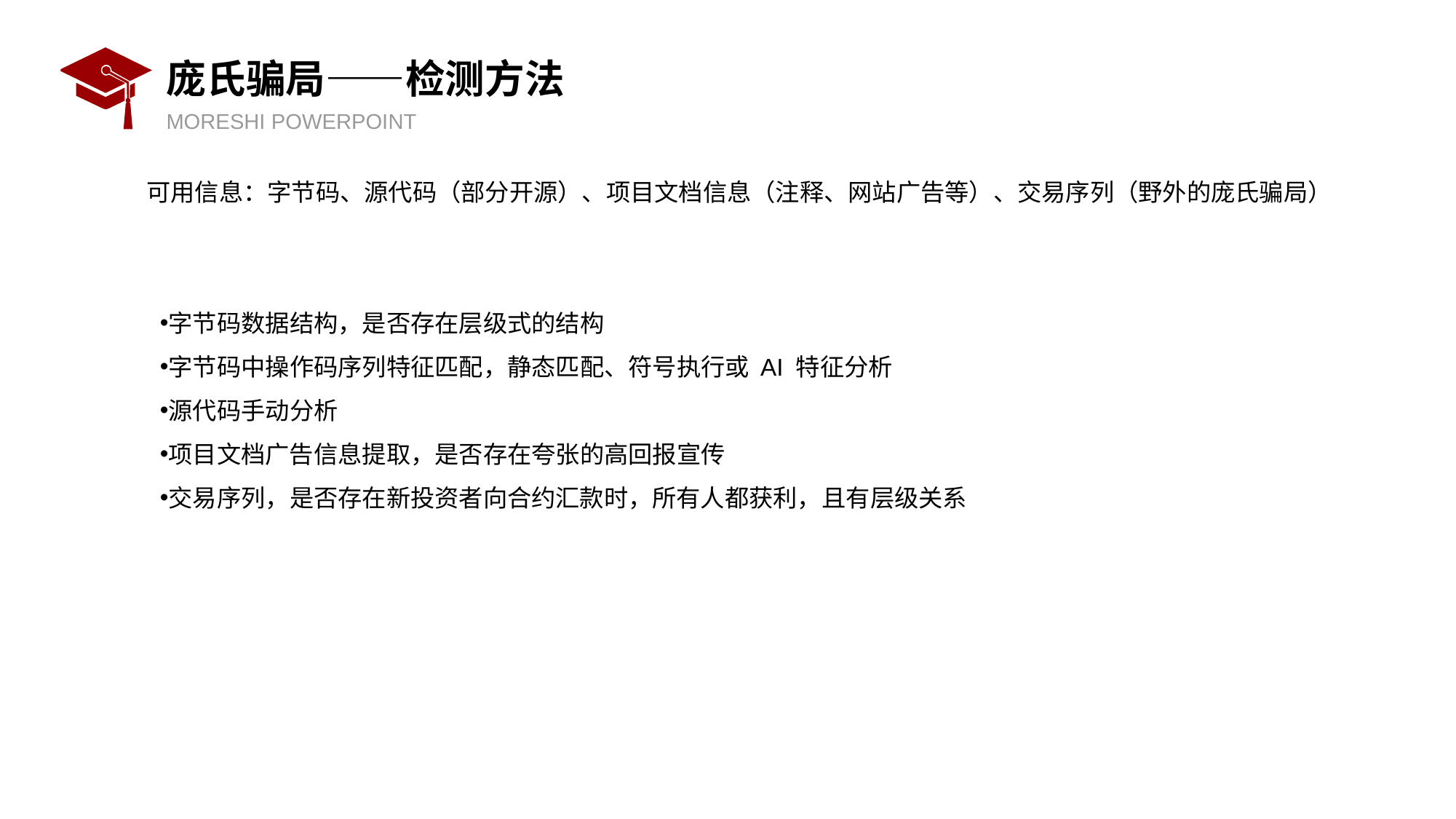

# 庞氏骗局——检测方法
可用信息：字节码、源代码（部分开源）、项目文档信息（注释、网站广告等）、交易序列（野外的庞氏骗局）

字节码数据结构，是否存在层级式的结构
字节码中操作码序列特征匹配，静态匹配、符号执行或 AI 特征分析
源代码手动分析
项目文档广告信息提取，是否存在夸张的高回报宣传
交易序列，是否存在新投资者向合约汇款时，所有人都获利，且有层级关系